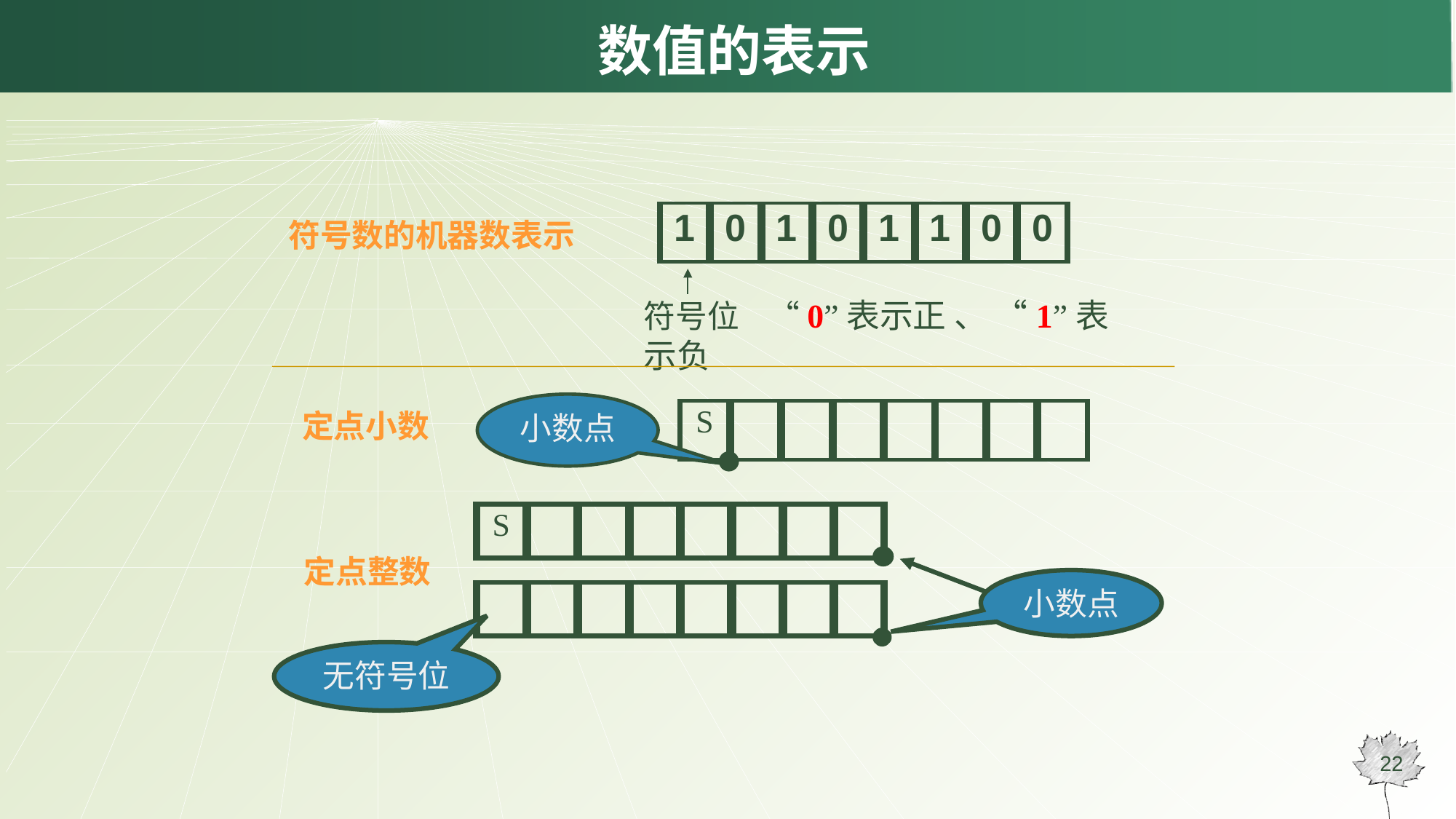

# 数值的表示

1

0

1

0

1

1

0

0
符号数的机器数表示

符号位    “0”表示正 、 “1”表示负

小数点

S

   定点小数

S

   定点整数

小数点

无符号位
22